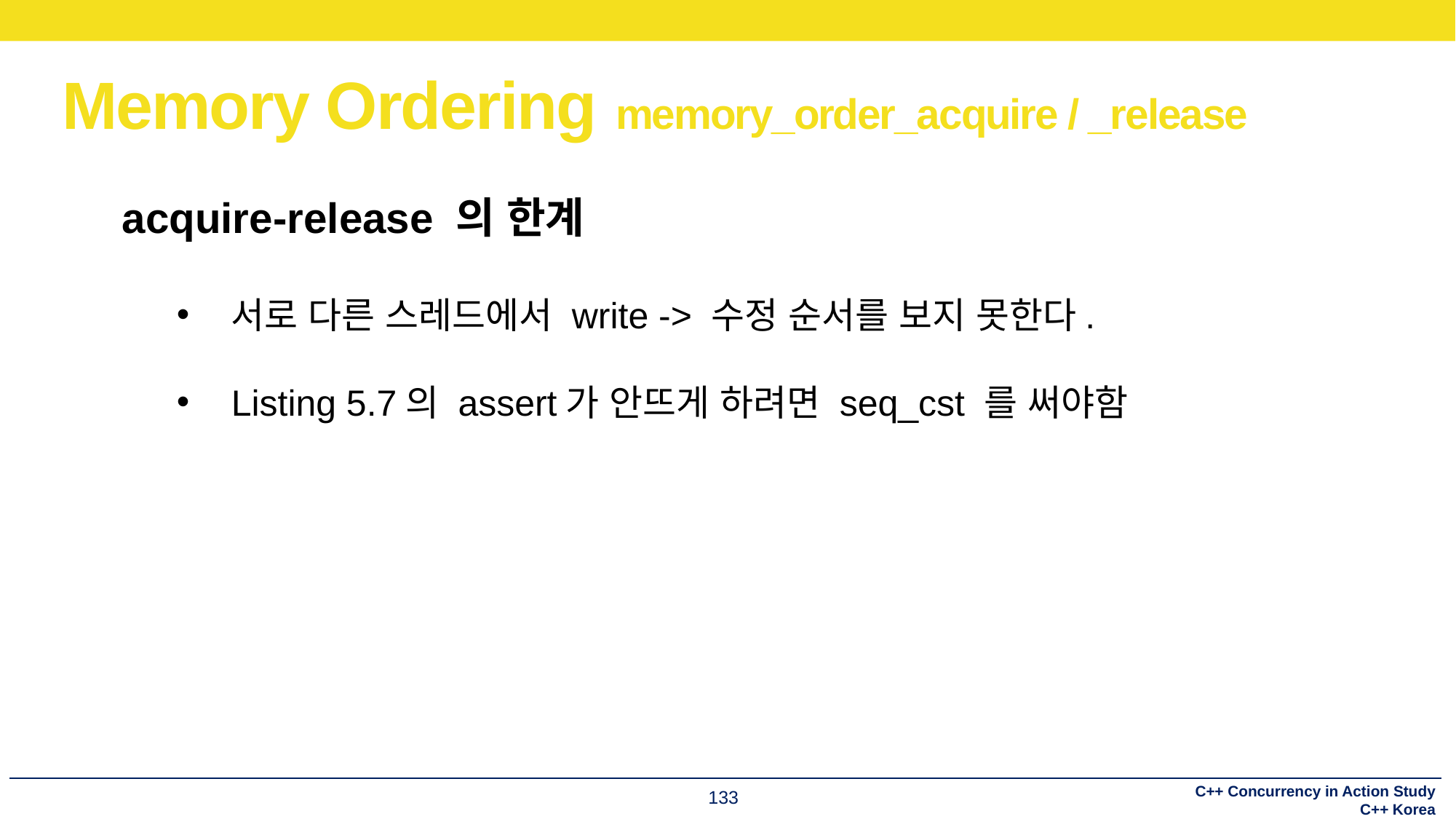

# Memory Ordering memory_order_acquire / _release
acquire-release 의 한계

서로 다른 스레드에서 write -> 수정 순서를 보지 못한다.

Listing 5.7의 assert가 안뜨게 하려면 seq_cst 를 써야함

133